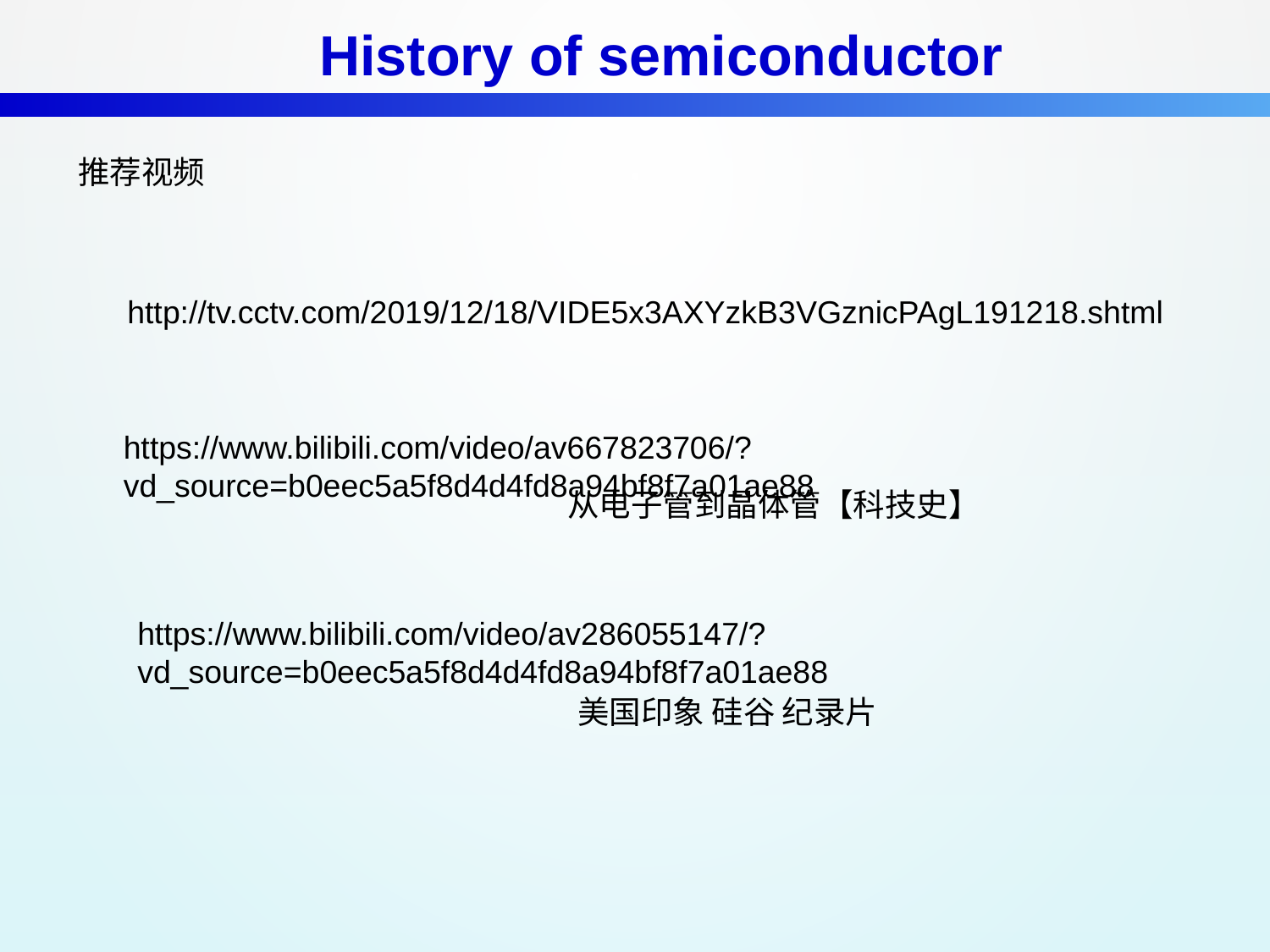

History of semiconductor
推荐视频
http://tv.cctv.com/2019/12/18/VIDE5x3AXYzkB3VGznicPAgL191218.shtml
https://www.bilibili.com/video/av667823706/?vd_source=b0eec5a5f8d4d4fd8a94bf8f7a01ae88
从电子管到晶体管【科技史】
https://www.bilibili.com/video/av286055147/?vd_source=b0eec5a5f8d4d4fd8a94bf8f7a01ae88
美国印象 硅谷 纪录片